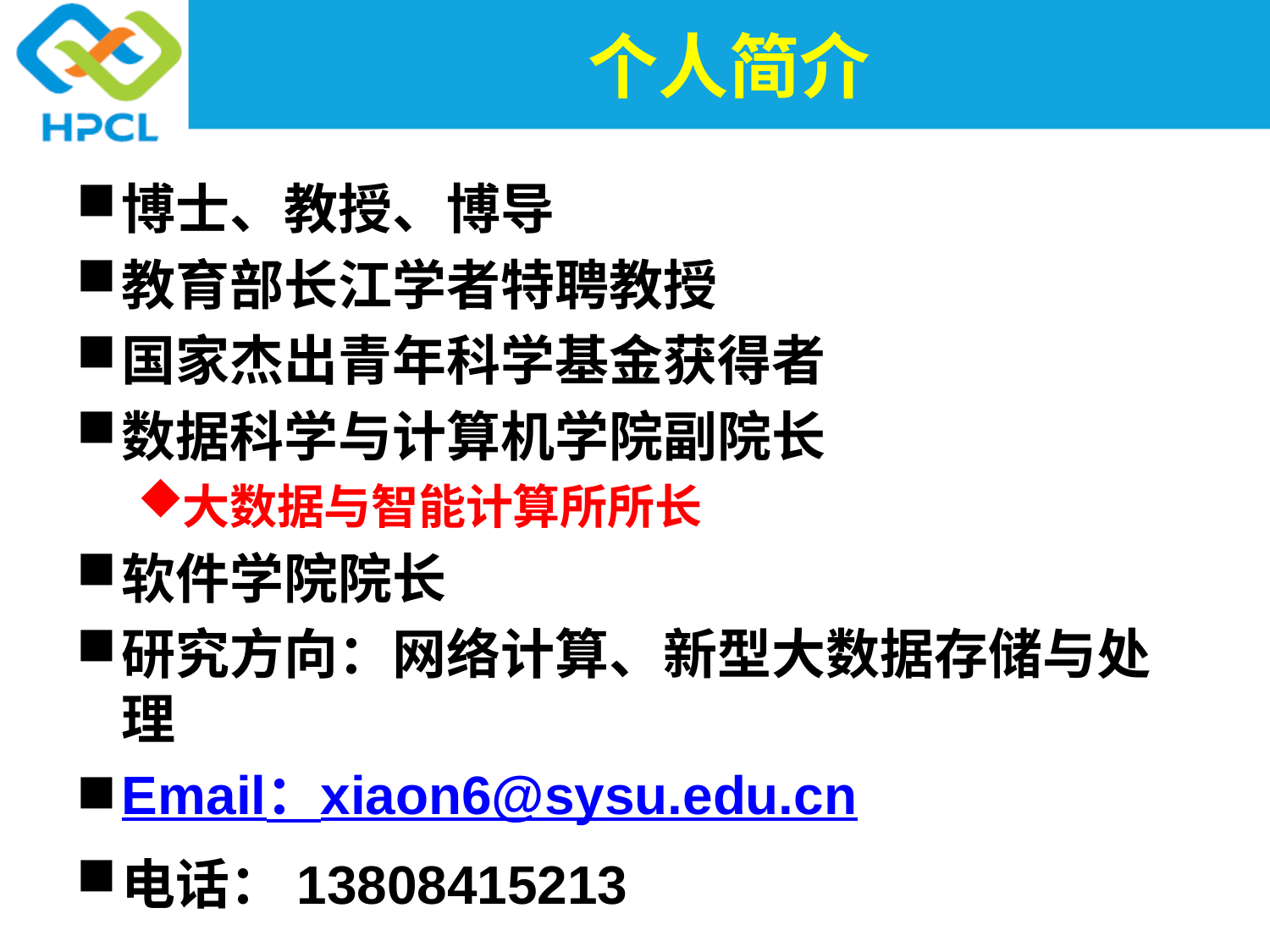

# 个人简介
博士、教授、博导
教育部长江学者特聘教授
国家杰出青年科学基金获得者
数据科学与计算机学院副院长
大数据与智能计算所所长
软件学院院长
研究方向：网络计算、新型大数据存储与处理
Email：xiaon6@sysu.edu.cn
电话：13808415213